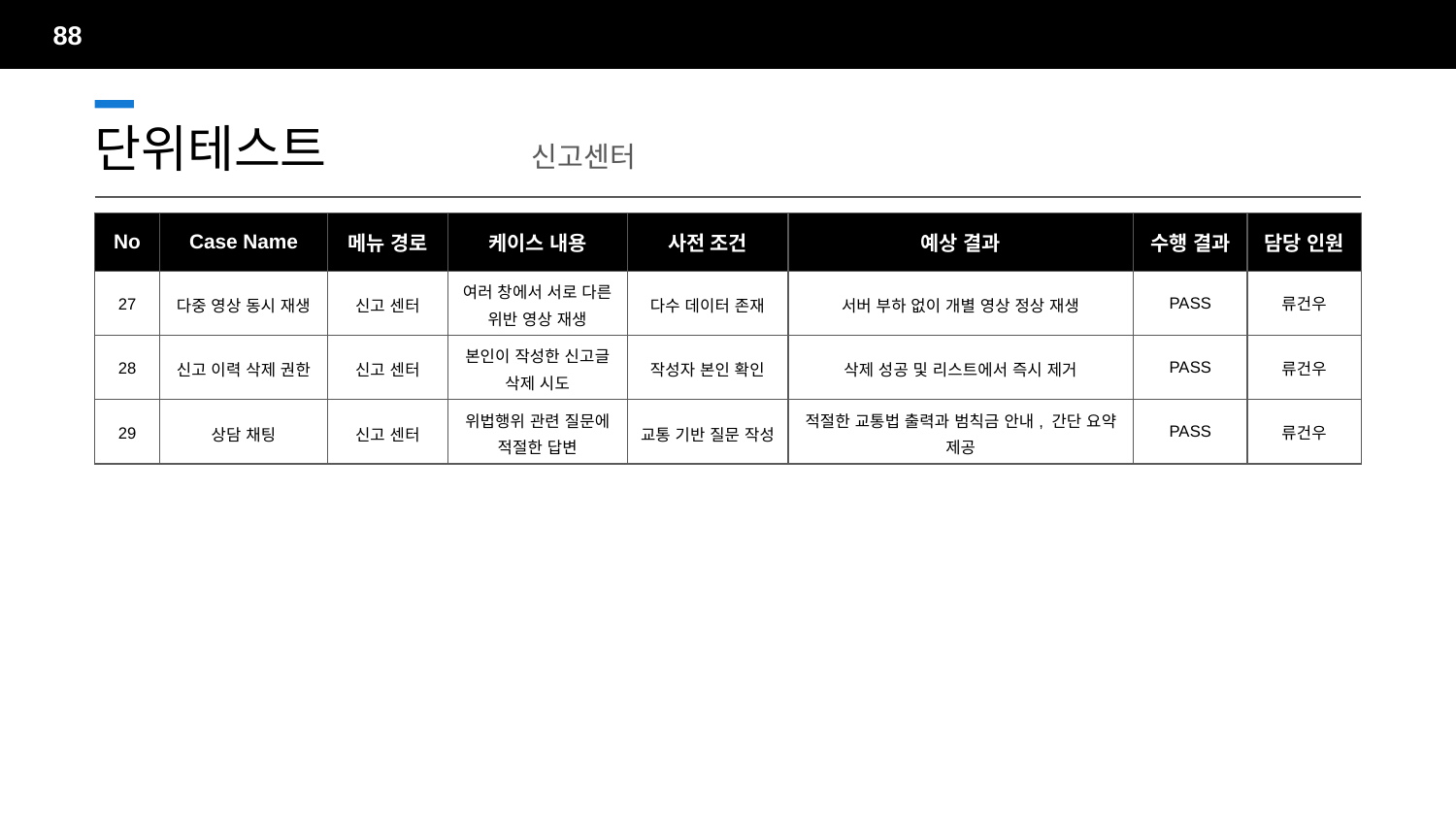

88

단위테스트		신고센터
| No | Case Name | 메뉴 경로 | 케이스 내용 | 사전 조건 | 예상 결과 | 수행 결과 | 담당 인원 |
| --- | --- | --- | --- | --- | --- | --- | --- |
| 27 | 다중 영상 동시 재생 | 신고 센터 | 여러 창에서 서로 다른 위반 영상 재생 | 다수 데이터 존재 | 서버 부하 없이 개별 영상 정상 재생 | PASS | 류건우 |
| 28 | 신고 이력 삭제 권한 | 신고 센터 | 본인이 작성한 신고글 삭제 시도 | 작성자 본인 확인 | 삭제 성공 및 리스트에서 즉시 제거 | PASS | 류건우 |
| 29 | 상담 채팅 | 신고 센터 | 위법행위 관련 질문에 적절한 답변 | 교통 기반 질문 작성 | 적절한 교통법 출력과 범칙금 안내, 간단 요약 제공 | PASS | 류건우 |